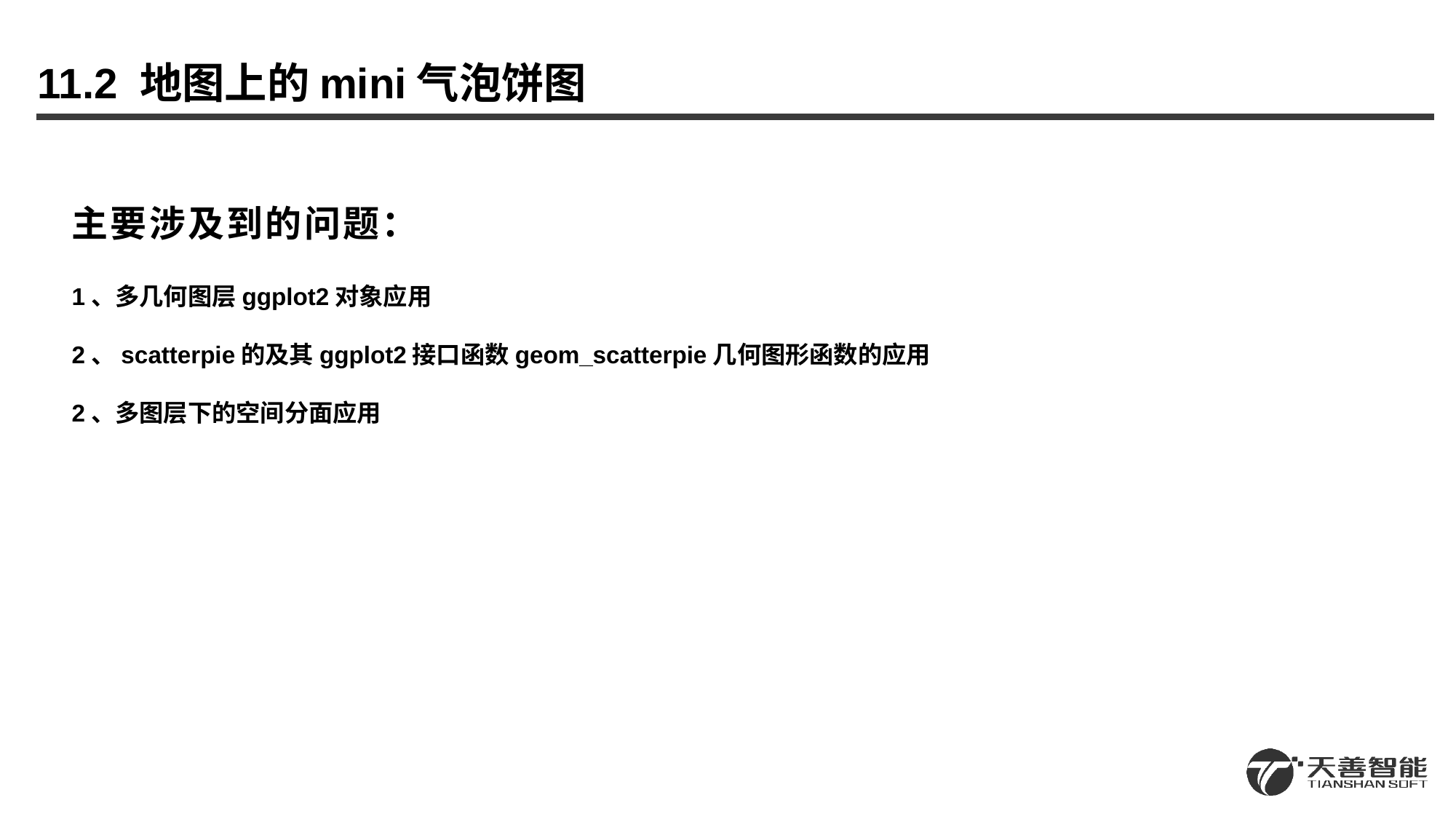

11.2 地图上的mini气泡饼图
主要涉及到的问题：
1、多几何图层ggplot2对象应用
2、scatterpie的及其ggplot2接口函数geom_scatterpie几何图形函数的应用
2、多图层下的空间分面应用